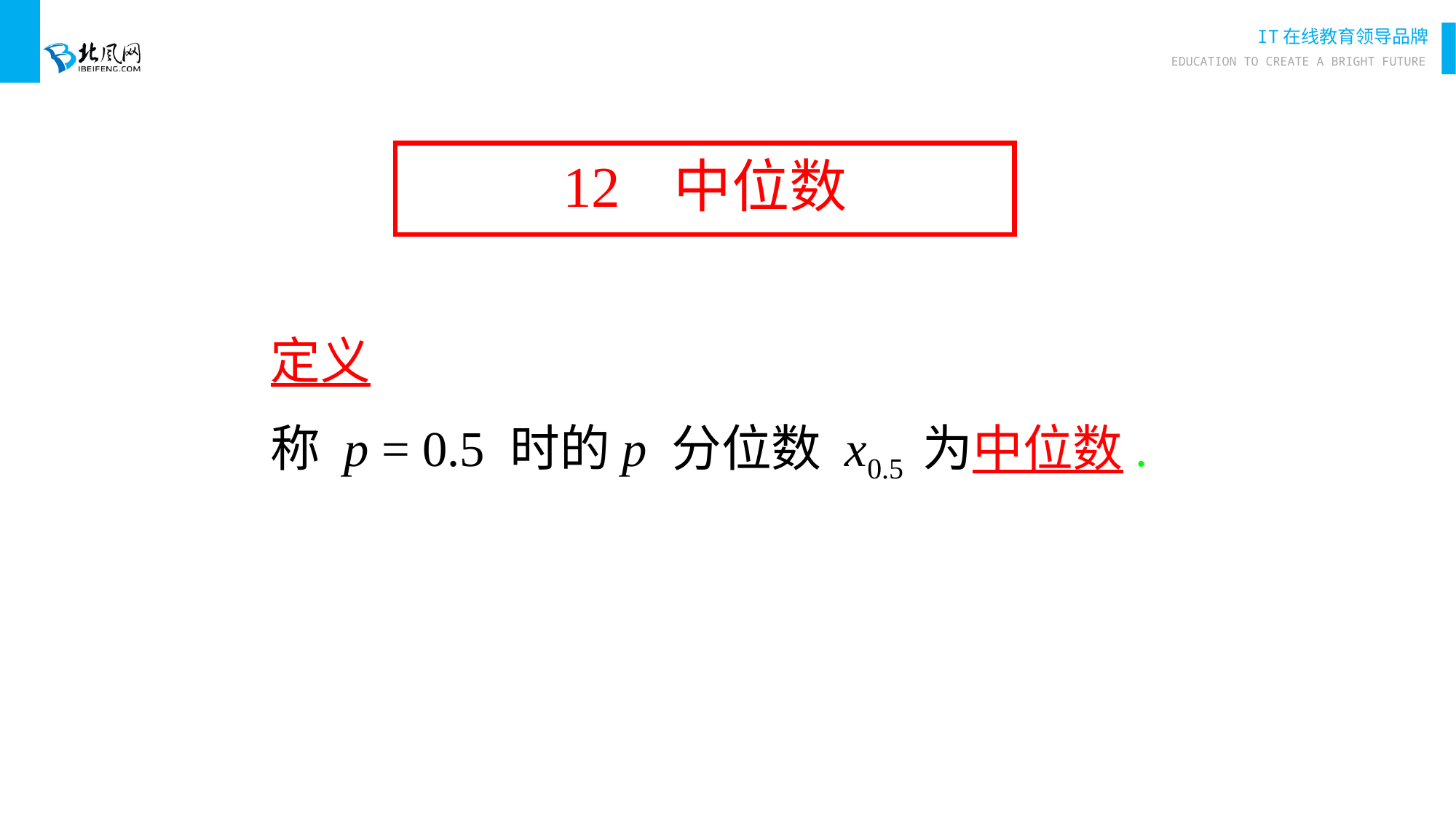

# 12   中位数
定义
称 p = 0.5 时的p 分位数 x0.5 为中位数.